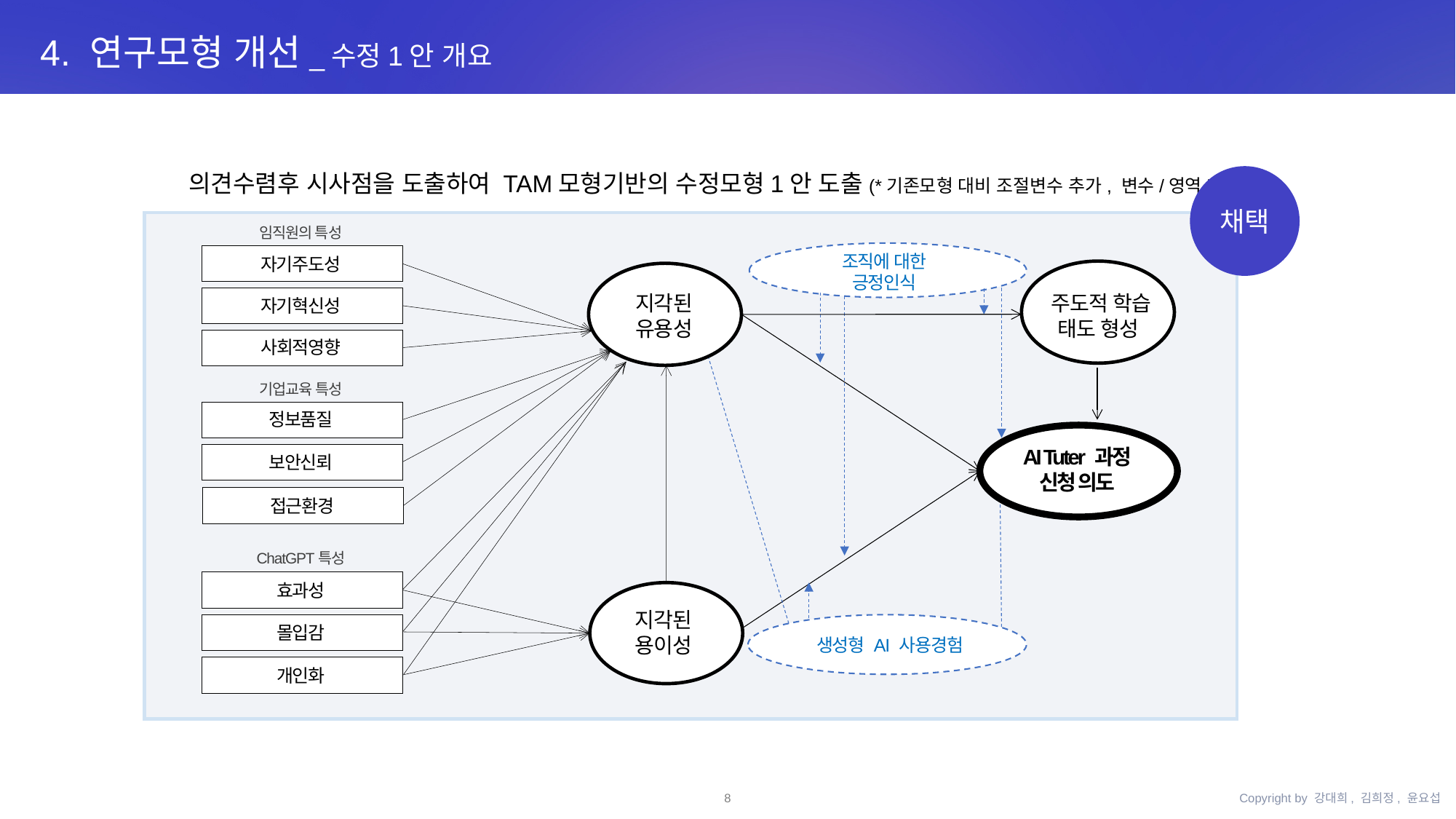

4. 연구모형 개선_수정1안 개요
의견수렴후 시사점을 도출하여 TAM모형기반의 수정모형1안 도출(*기존모형 대비 조절변수 추가, 변수/영역 개선)
채택

임직원의 특성

자기주도성

자기혁신성

사회적영향

조직에 대한
긍정인식

지각된
유용성
주도적 학습
태도 형성
기업교육 특성

정보품질

보안신뢰

접근환경

AI Tuter 과정
신청 의도
ChatGPT특성

효과성

몰입감

개인화

지각된
용이성

생성형 AI 사용경험